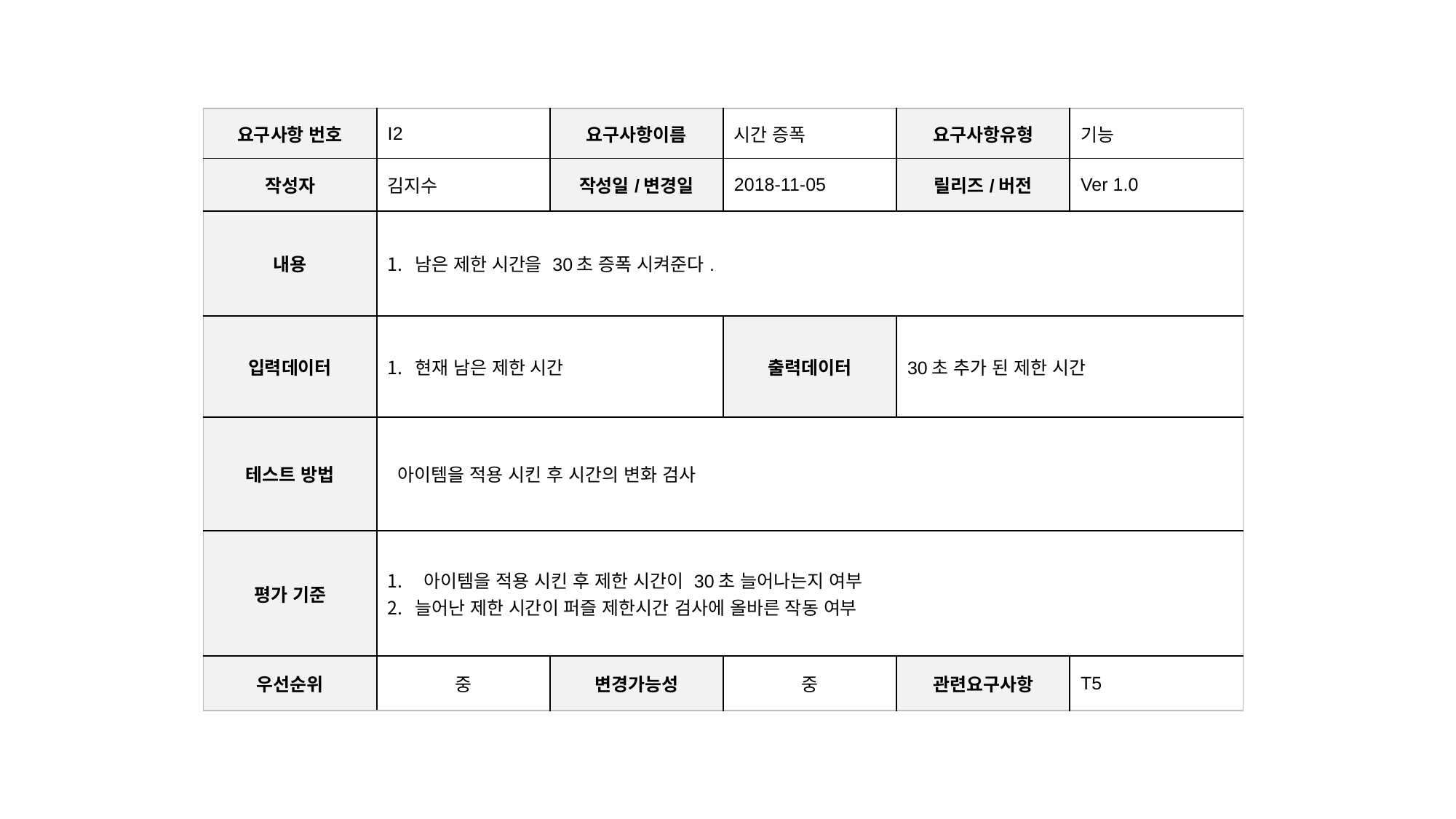

| 요구사항 번호 | I2 | 요구사항이름 | 시간 증폭 | 요구사항유형 | 기능 |
| --- | --- | --- | --- | --- | --- |
| 작성자 | 김지수 | 작성일/변경일 | 2018-11-05 | 릴리즈/버전 | Ver 1.0 |
| 내용 | 남은 제한 시간을 30초 증폭 시켜준다. |  |  |  |  |
| 입력데이터 | 현재 남은 제한 시간 |  | 출력데이터 | 30초 추가 된 제한 시간 |  |
| 테스트 방법 | 아이템을 적용 시킨 후 시간의 변화 검사 |  |  |  |  |
| 평가 기준 | 아이템을 적용 시킨 후 제한 시간이 30초 늘어나는지 여부 늘어난 제한 시간이 퍼즐 제한시간 검사에 올바른 작동 여부 |  |  |  |  |
| 우선순위 | 중 | 변경가능성 | 중 | 관련요구사항 | T5 |